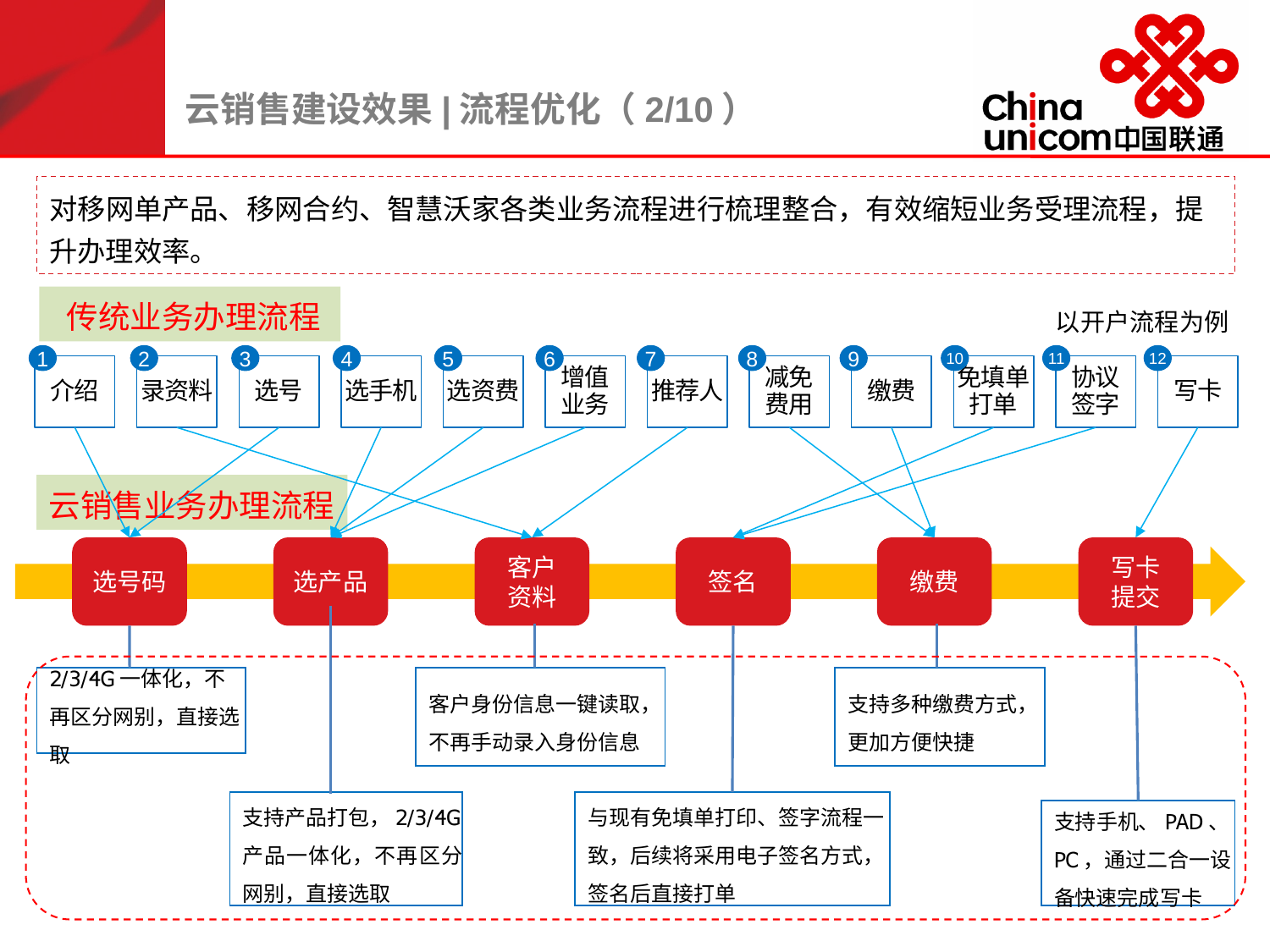

云销售建设效果|流程优化（2/10）
对移网单产品、移网合约、智慧沃家各类业务流程进行梳理整合，有效缩短业务受理流程，提升办理效率。
 传统业务办理流程
以开户流程为例
1
2
3
4
5
6
7
8
9
10
11
12
介绍
录资料
选号
选手机
选资费
增值
业务
推荐人
减免
费用
缴费
免填单
打单
协议
签字
写卡
云销售业务办理流程
选号码
选产品
客户
资料
签名
缴费
写卡
提交

2/3/4G一体化，不再区分网别，直接选取
客户身份信息一键读取，不再手动录入身份信息
支持多种缴费方式，更加方便快捷
支持产品打包，2/3/4G产品一体化，不再区分网别，直接选取
与现有免填单打印、签字流程一致，后续将采用电子签名方式，签名后直接打单
支持手机、PAD、PC，通过二合一设备快速完成写卡